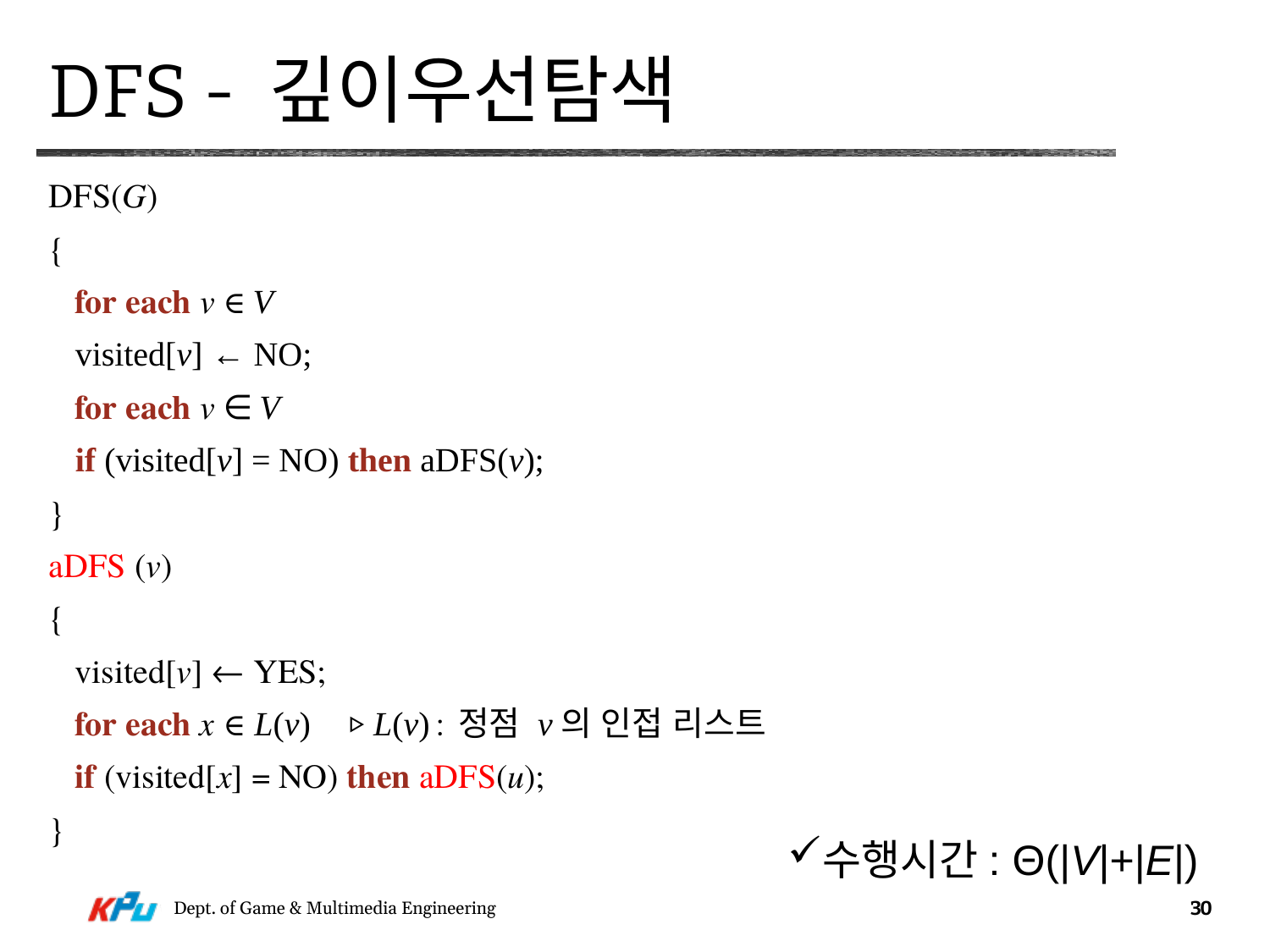

# DFS - 깊이우선탐색
DFS(G)
{
		for each v ∈ V
			visited[v] ← NO;
		for each v ∈ V
			if (visited[v] = NO) then aDFS(v);
}
aDFS (v)
{
		visited[v] ← YES;
		for each x ∈ L(v)     ▷ L(v) : 정점 v의 인접 리스트
			if (visited[x] = NO) then aDFS(u);
}
수행시간: Θ(|V|+|E|)
Dept. of Game & Multimedia Engineering
30